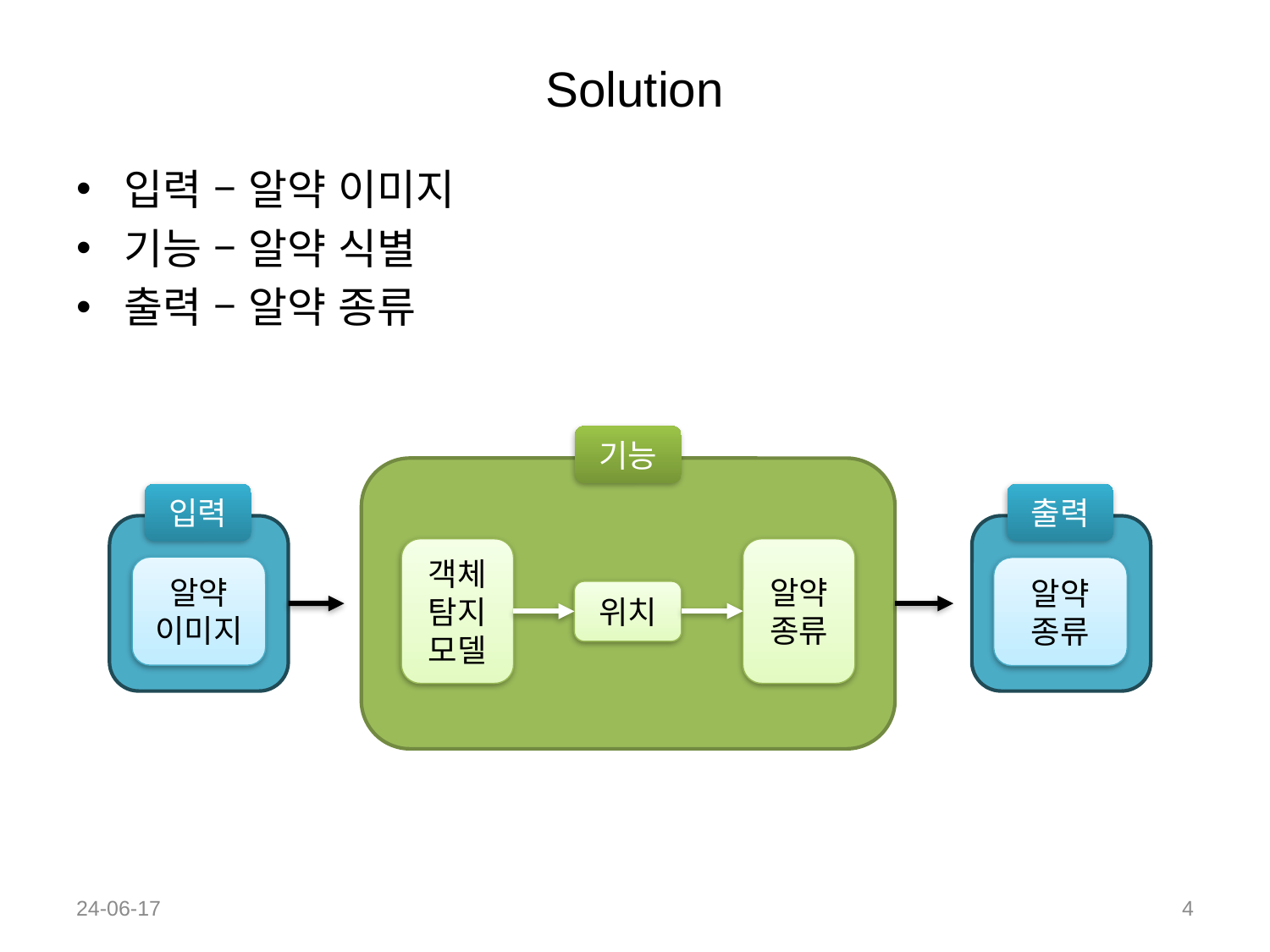

# Solution
입력 – 알약 이미지
기능 – 알약 식별
출력 – 알약 종류

기능

입력
출력

객체 탐지 모델
알약종류
알약
이미지
알약
종류
위치
24-06-17
4